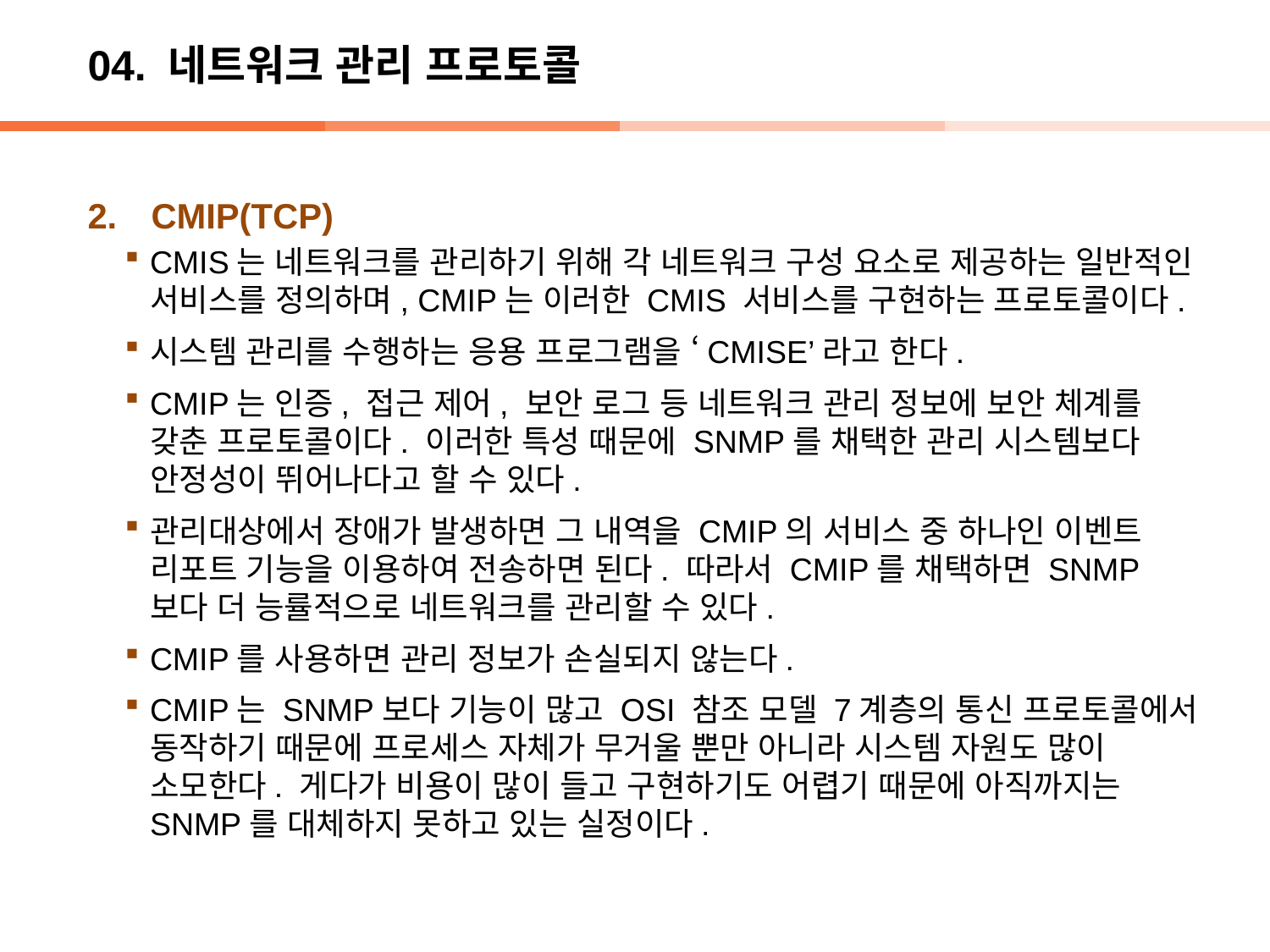

# 04. 네트워크 관리 프로토콜
CMIP(TCP)
CMIS는 네트워크를 관리하기 위해 각 네트워크 구성 요소로 제공하는 일반적인 서비스를 정의하며, CMIP는 이러한 CMIS 서비스를 구현하는 프로토콜이다.
시스템 관리를 수행하는 응용 프로그램을 ‘CMISE’라고 한다.
CMIP는 인증, 접근 제어, 보안 로그 등 네트워크 관리 정보에 보안 체계를 갖춘 프로토콜이다. 이러한 특성 때문에 SNMP를 채택한 관리 시스템보다 안정성이 뛰어나다고 할 수 있다.
관리대상에서 장애가 발생하면 그 내역을 CMIP의 서비스 중 하나인 이벤트 리포트 기능을 이용하여 전송하면 된다. 따라서 CMIP를 채택하면 SNMP보다 더 능률적으로 네트워크를 관리할 수 있다.
CMIP를 사용하면 관리 정보가 손실되지 않는다.
CMIP는 SNMP보다 기능이 많고 OSI 참조 모델 7계층의 통신 프로토콜에서 동작하기 때문에 프로세스 자체가 무거울 뿐만 아니라 시스템 자원도 많이 소모한다. 게다가 비용이 많이 들고 구현하기도 어렵기 때문에 아직까지는 SNMP를 대체하지 못하고 있는 실정이다.